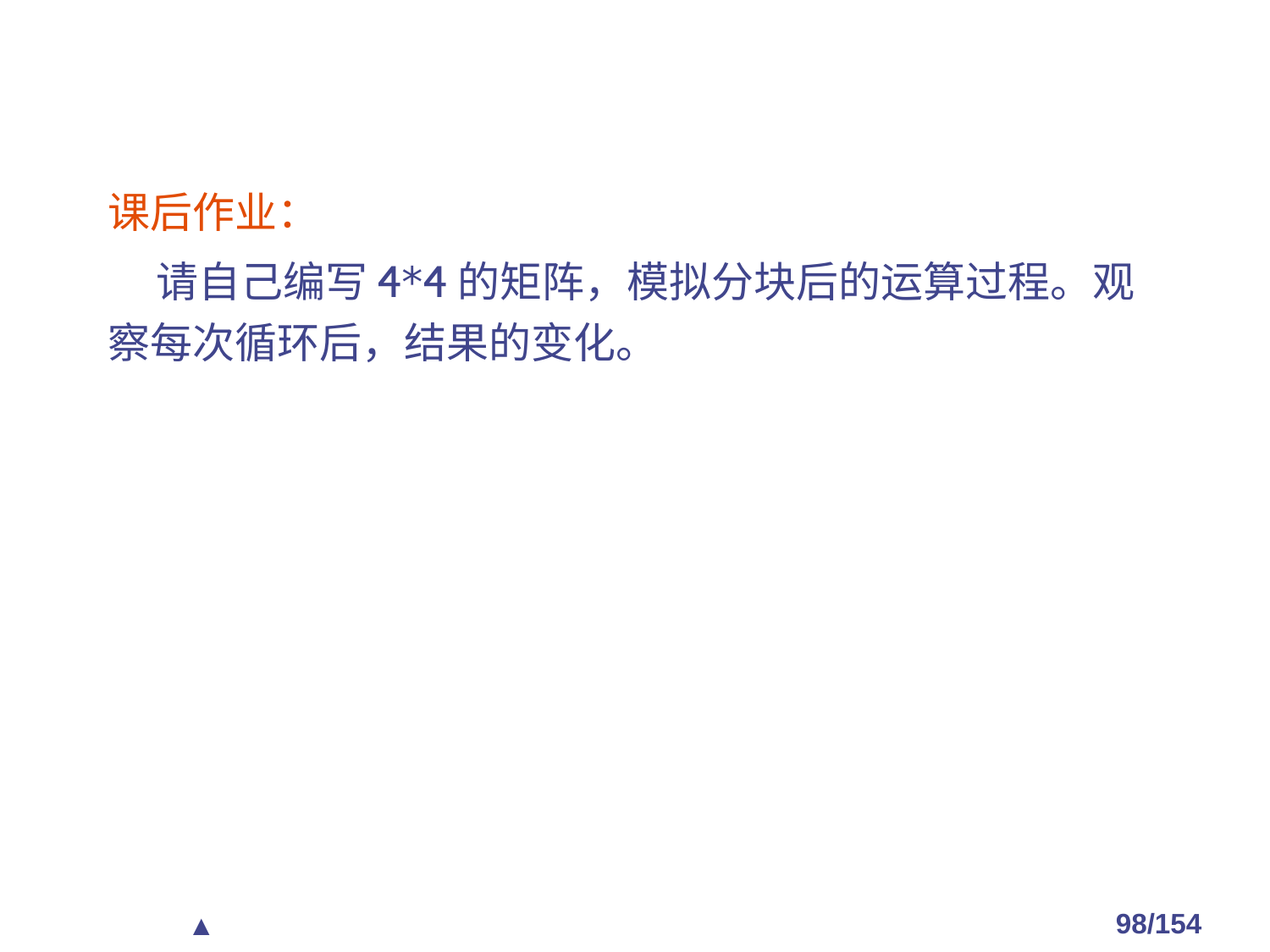

#
课后作业：
    请自己编写4*4的矩阵，模拟分块后的运算过程。观察每次循环后，结果的变化。